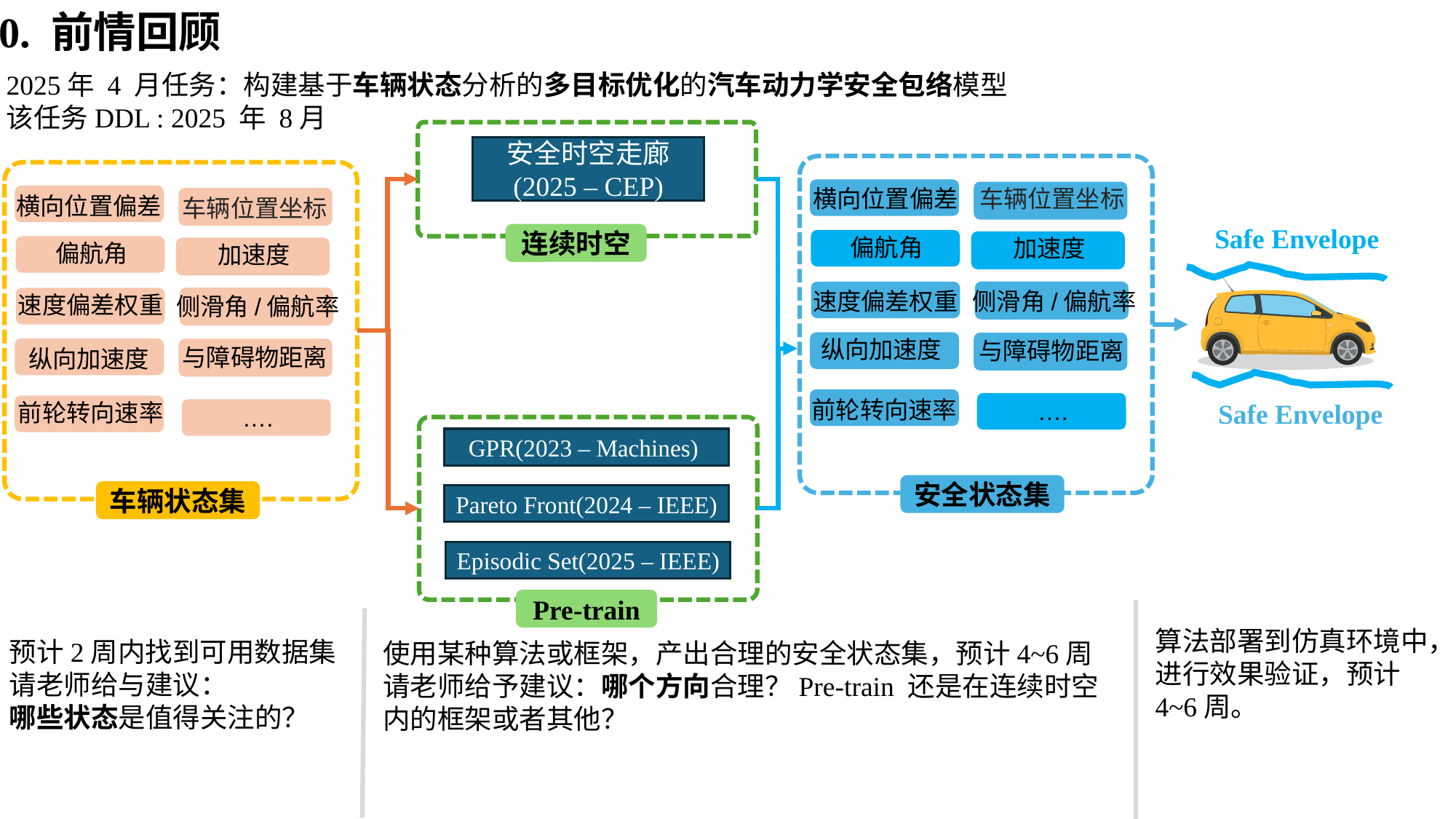

0. 前情回顾
2025年 4 月任务：构建基于车辆状态分析的多目标优化的汽车动力学安全包络模型
该任务DDL : 2025 年 8月

安全时空走廊
(2025 – CEP)

车辆位置坐标
横向位置偏差

横向位置偏差

车辆位置坐标
Safe Envelope
连续时空
偏航角
加速度

偏航角
加速度

速度偏差权重
侧滑角/偏航率

速度偏差权重
侧滑角/偏航率

纵向加速度
与障碍物距离

与障碍物距离

纵向加速度

前轮转向速率
….
Safe Envelope
前轮转向速率

….

GPR(2023 – Machines)
安全状态集
车辆状态集
Pareto Front(2024 – IEEE)
Episodic Set(2025 – IEEE)
Pre-train
算法部署到仿真环境中，进行效果验证，预计4~6周。
预计2周内找到可用数据集
请老师给与建议：
哪些状态是值得关注的？
使用某种算法或框架，产出合理的安全状态集，预计4~6周
请老师给予建议：哪个方向合理？Pre-train 还是在连续时空内的框架或者其他？